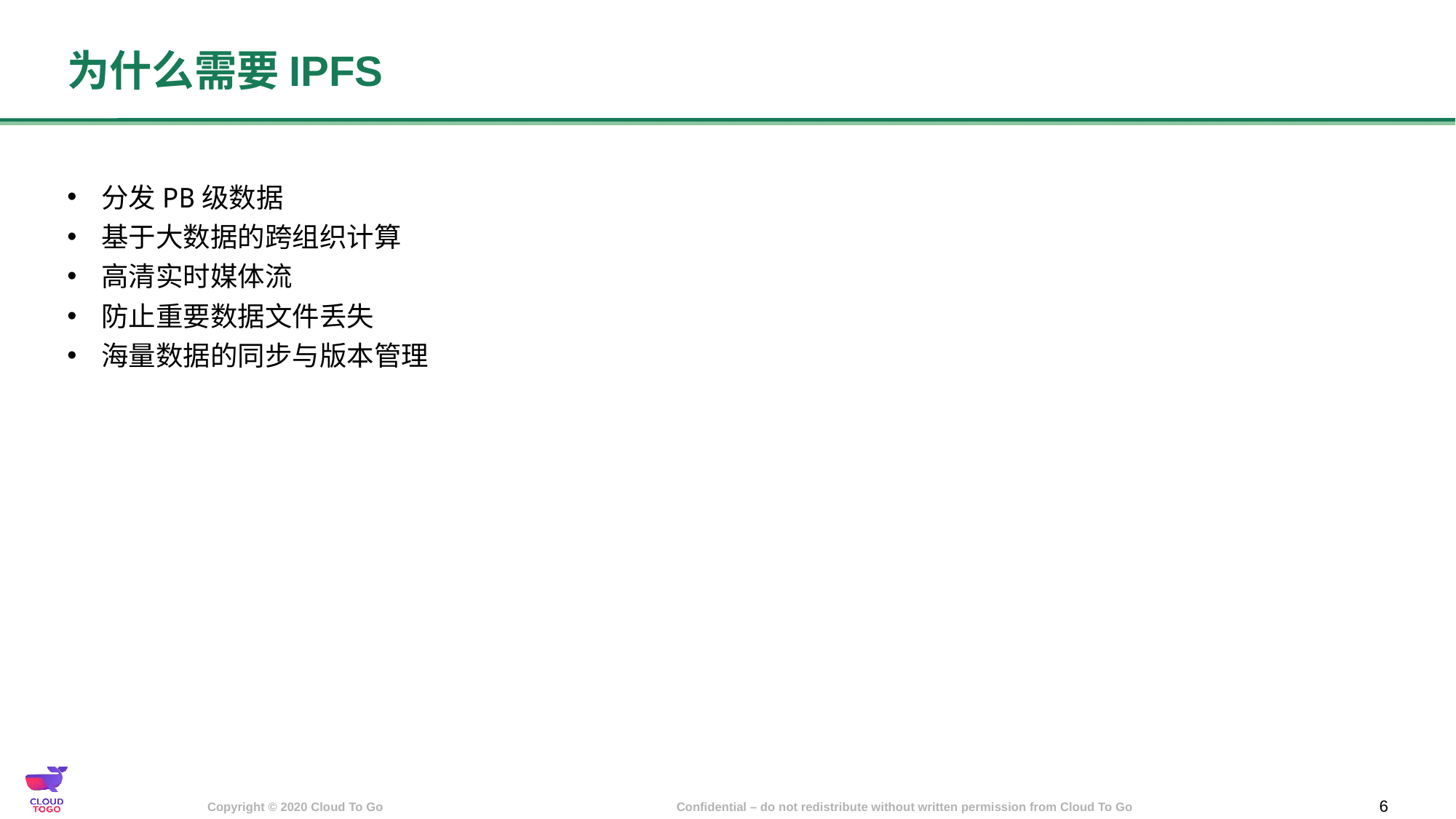

# 为什么需要IPFS
分发PB级数据
基于大数据的跨组织计算
高清实时媒体流
防止重要数据文件丢失
海量数据的同步与版本管理